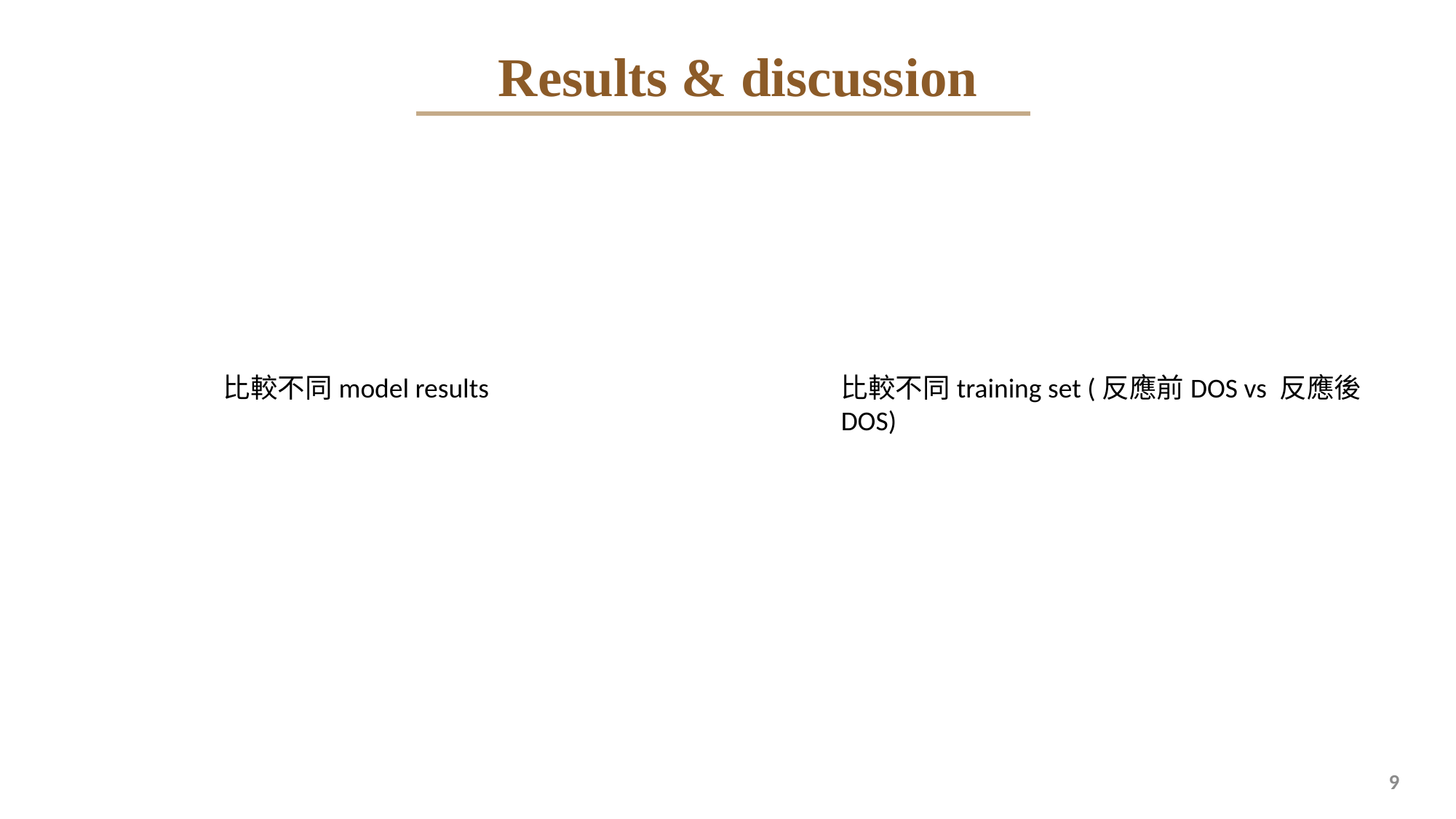

Results & discussion
比較不同model results
比較不同training set (反應前DOS vs 反應後DOS)
9